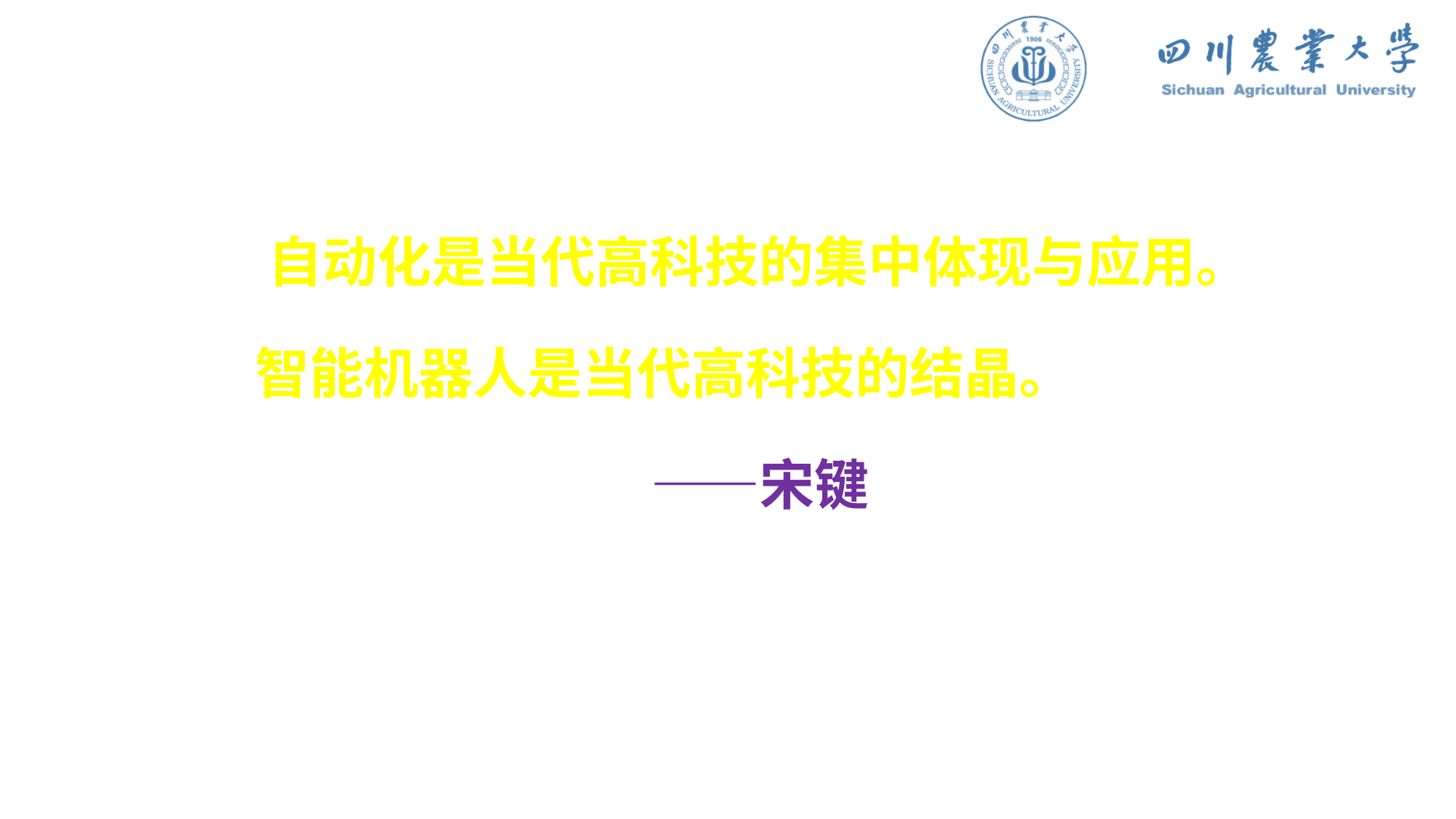

自动化是当代高科技的集中体现与应用。
 智能机器人是当代高科技的结晶。
                                 ——宋键